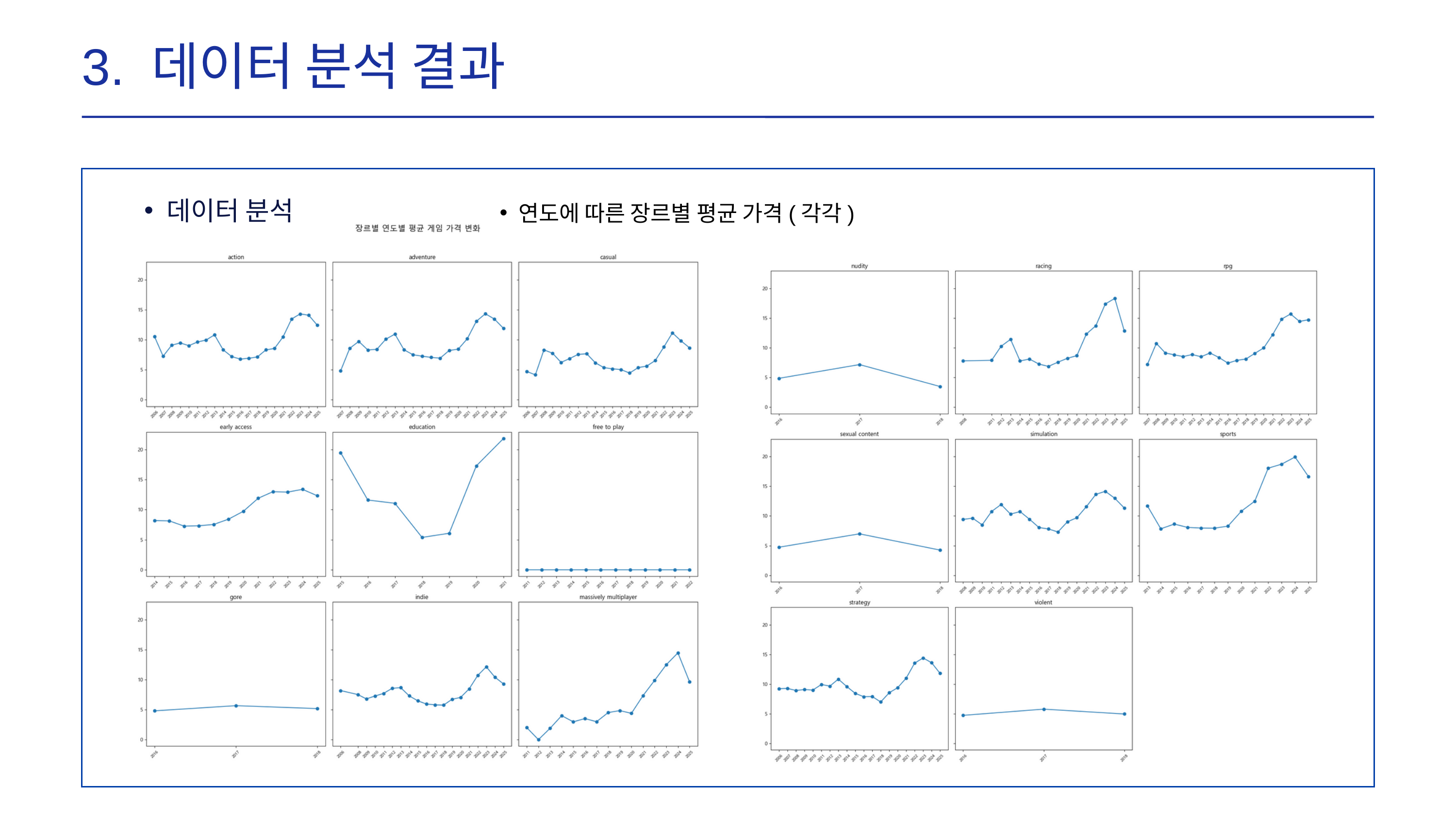

3. 데이터 분석 결과

연도에 따른 장르별 평균 가격(각각)
데이터 분석